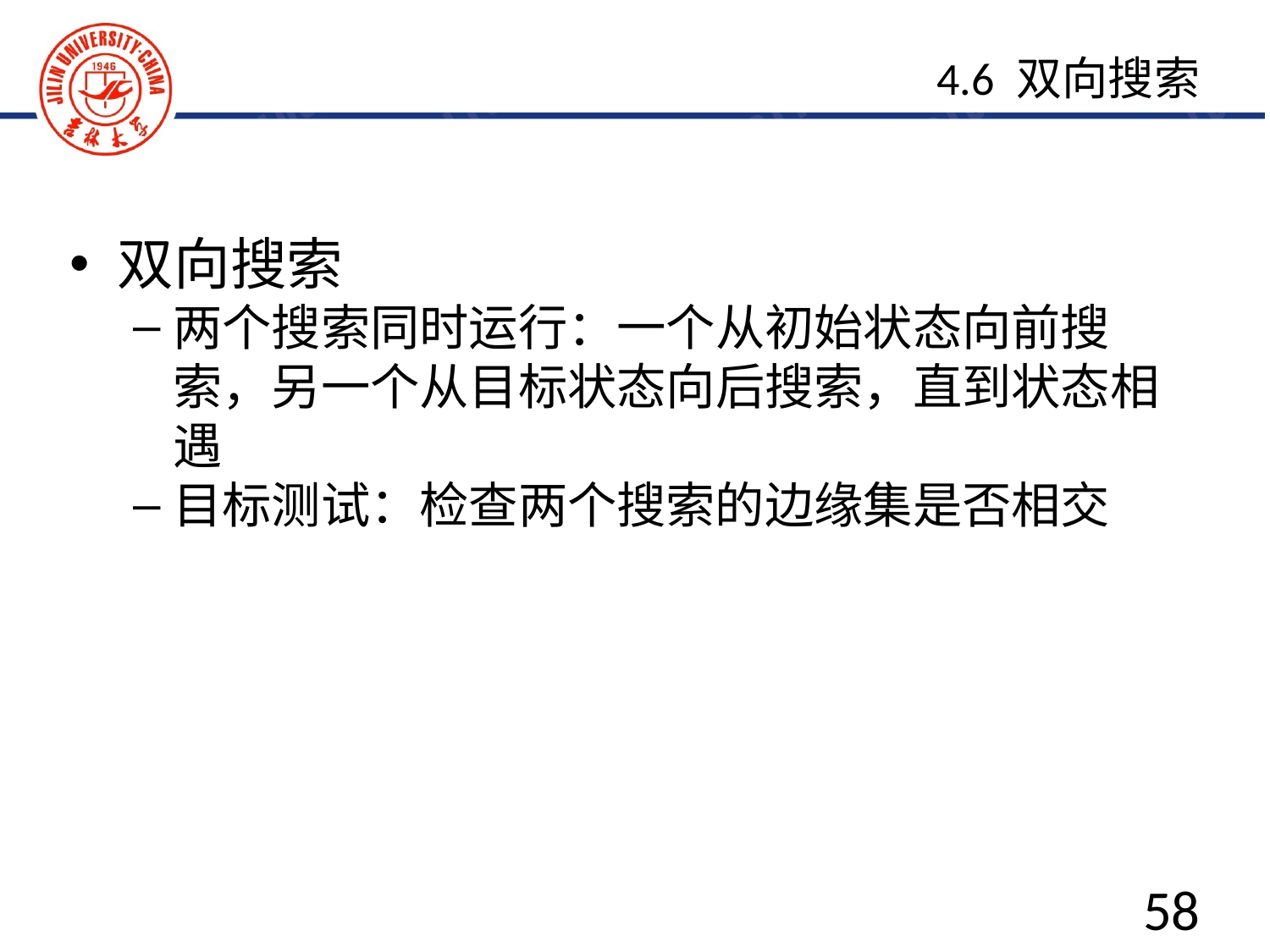

4.6 双向搜索
双向搜索
两个搜索同时运行：一个从初始状态向前搜索，另一个从目标状态向后搜索，直到状态相遇
目标测试：检查两个搜索的边缘集是否相交
58